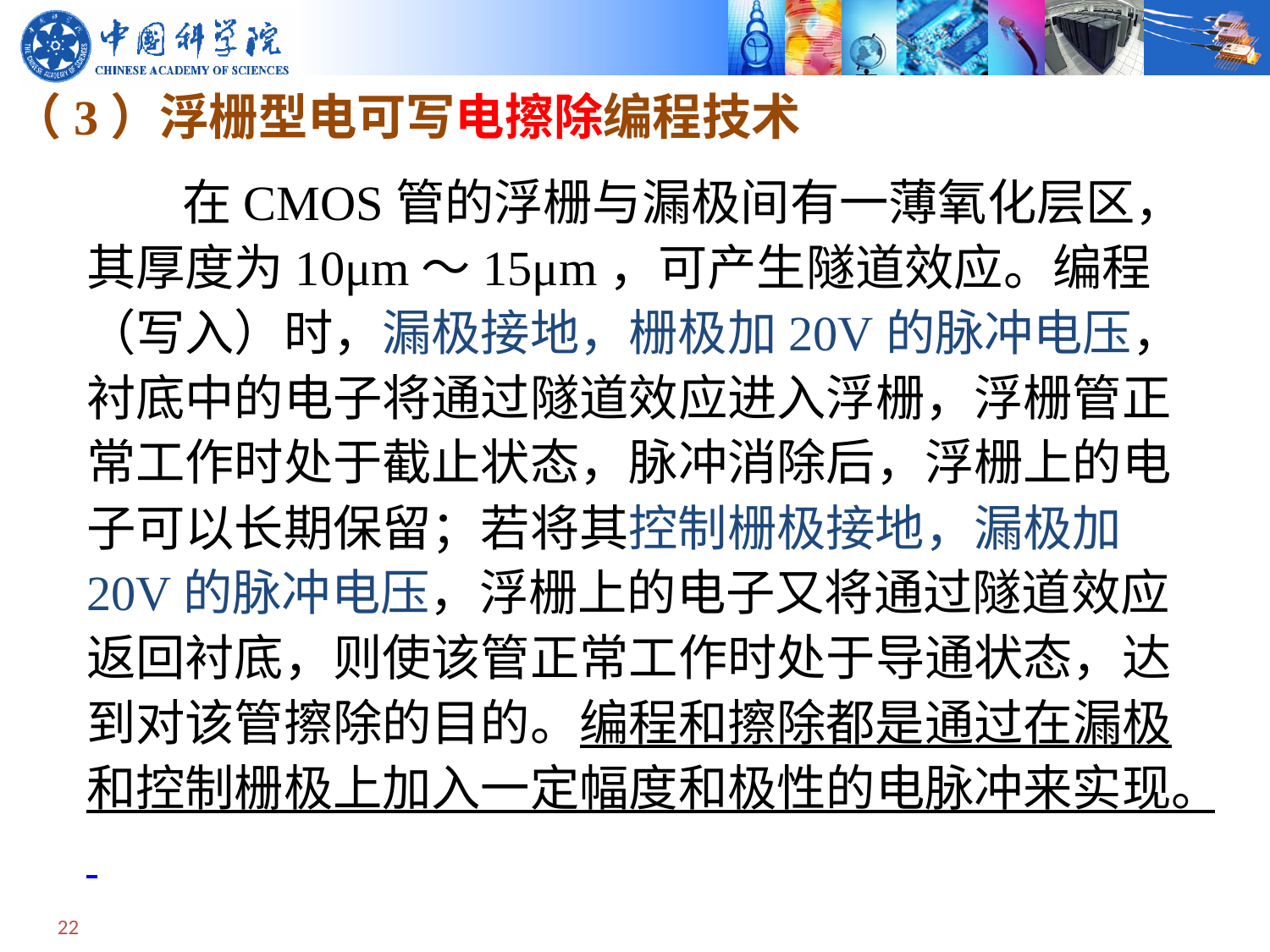

（3）浮栅型电可写电擦除编程技术
            在CMOS管的浮栅与漏极间有一薄氧化层区，其厚度为10μm～15μm，可产生隧道效应。编程（写入）时，漏极接地，栅极加20V的脉冲电压，衬底中的电子将通过隧道效应进入浮栅，浮栅管正常工作时处于截止状态，脉冲消除后，浮栅上的电子可以长期保留；若将其控制栅极接地，漏极加20V的脉冲电压，浮栅上的电子又将通过隧道效应返回衬底，则使该管正常工作时处于导通状态，达到对该管擦除的目的。编程和擦除都是通过在漏极和控制栅极上加入一定幅度和极性的电脉冲来实现。